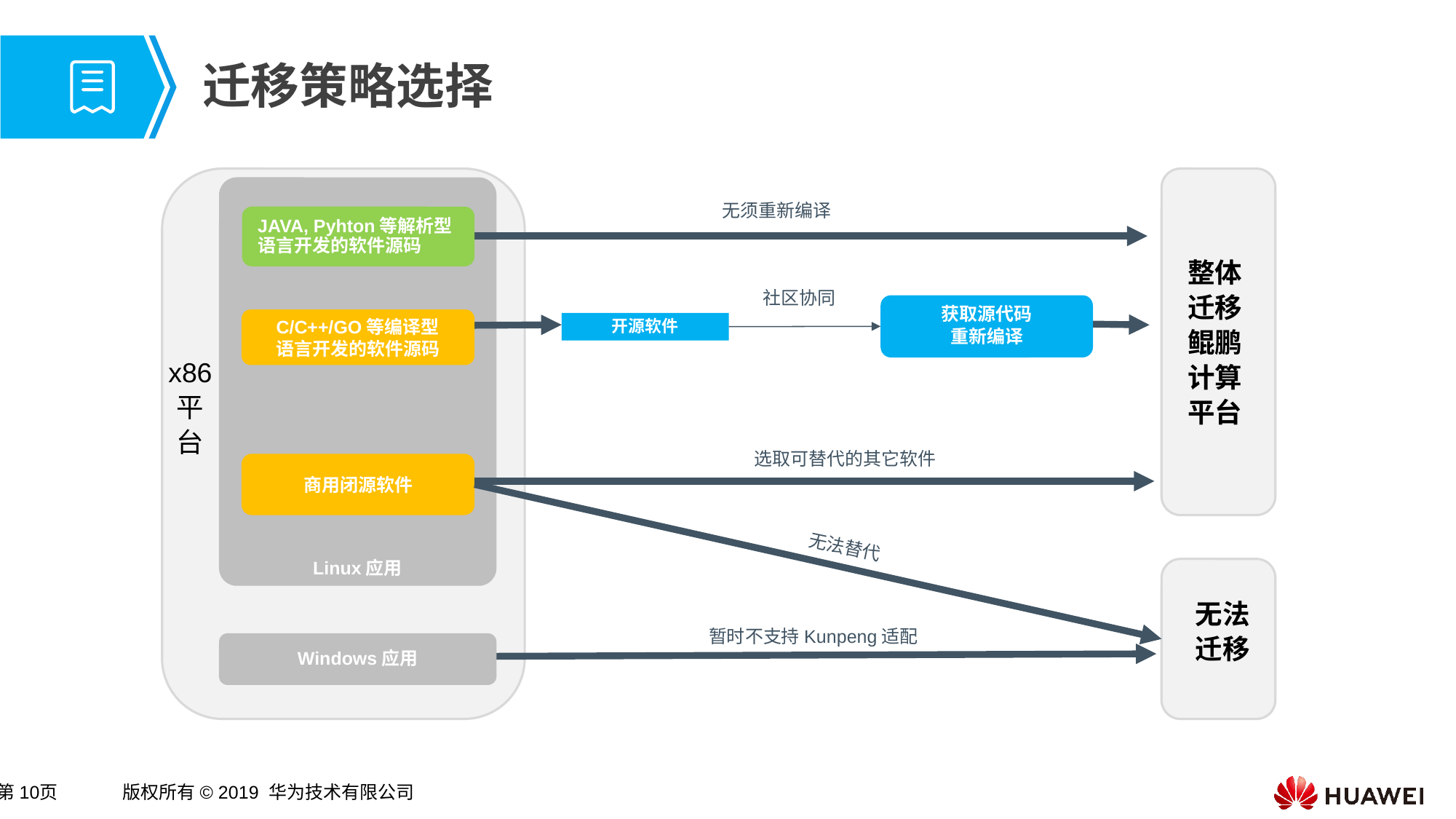

# 迁移策略选择

Linux应用
无须重新编译
JAVA, Pyhton等解析型
语言开发的软件源码
社区协同

获取源代码
重新编译

C/C++/GO等编译型
语言开发的软件源码
整体
迁移
鲲鹏
计算
平台
开源软件
x86
平
台
选取可替代的其它软件
商用闭源软件
无法替代

无法
迁移
暂时不支持Kunpeng适配
Windows应用